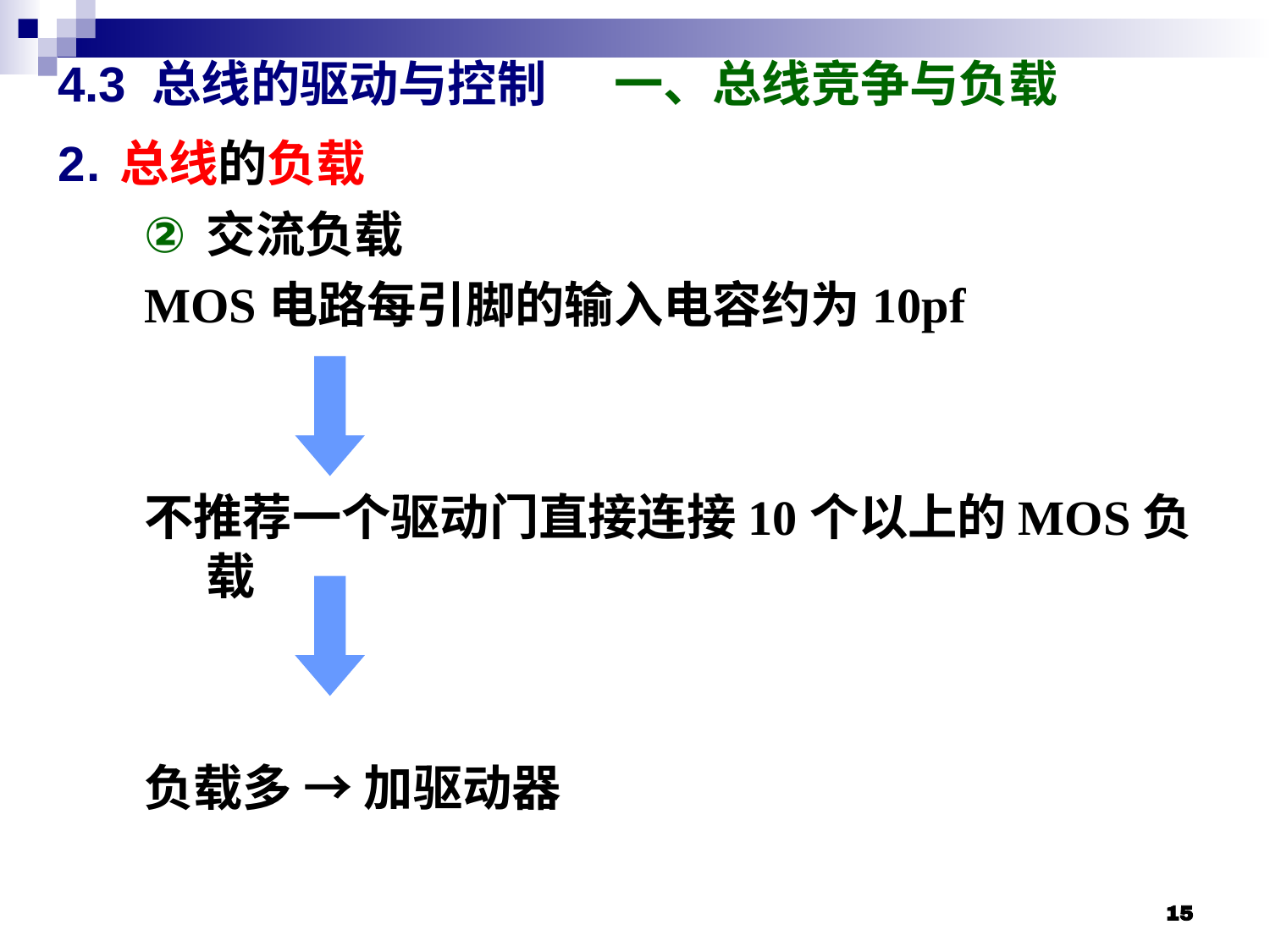

# 4.3 总线的驱动与控制      一、总线竞争与负载
总线的负载
交流负载
MOS电路每引脚的输入电容约为10pf

不推荐一个驱动门直接连接10个以上的MOS负载

负载多 → 加驱动器

15